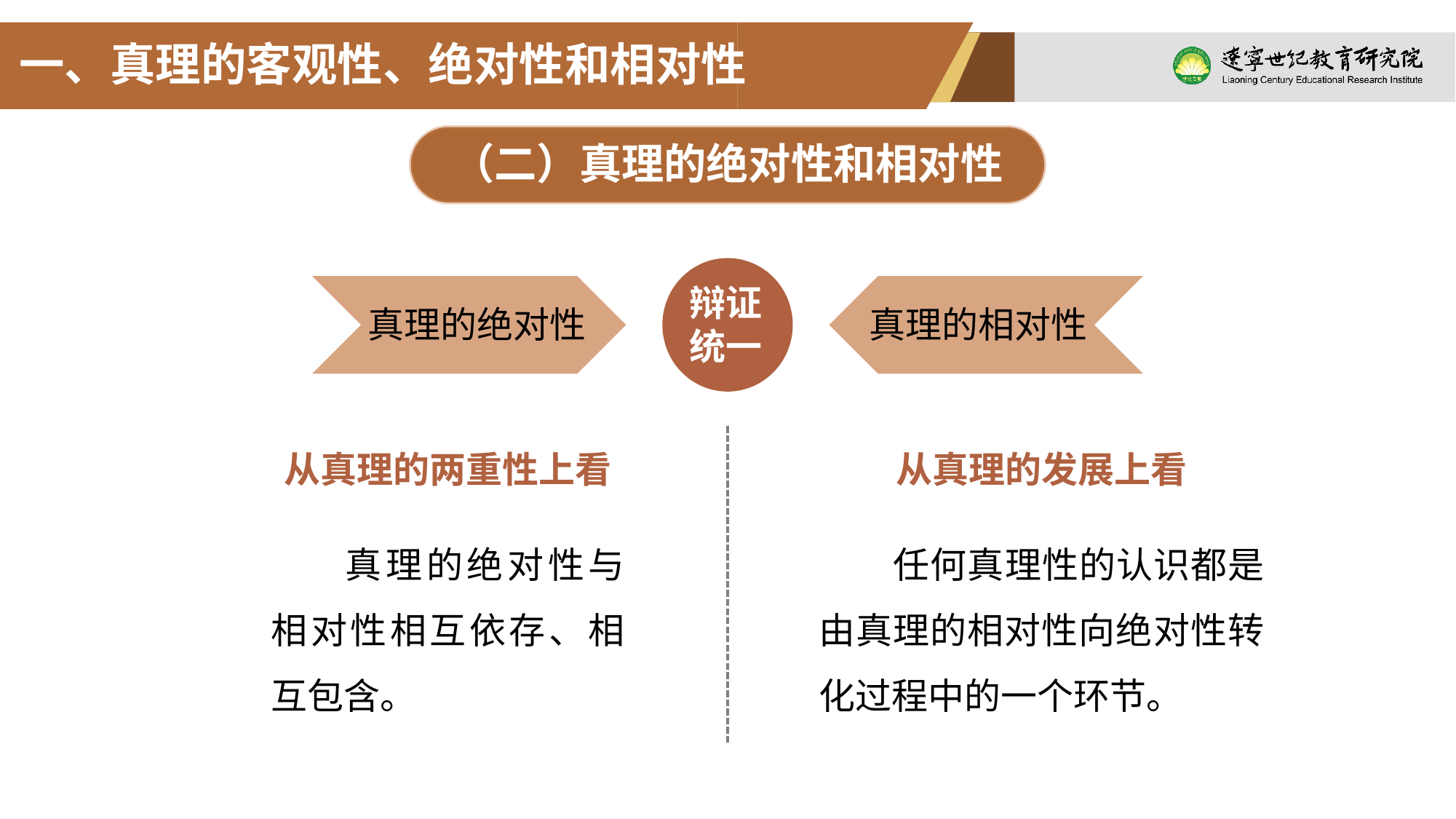

一、真理的客观性、绝对性和相对性
（二）真理的绝对性和相对性

辩证
统一
真理的绝对性
真理的相对性
从真理的两重性上看
从真理的发展上看
真理的绝对性与相对性相互依存、相互包含。
任何真理性的认识都是由真理的相对性向绝对性转化过程中的一个环节。